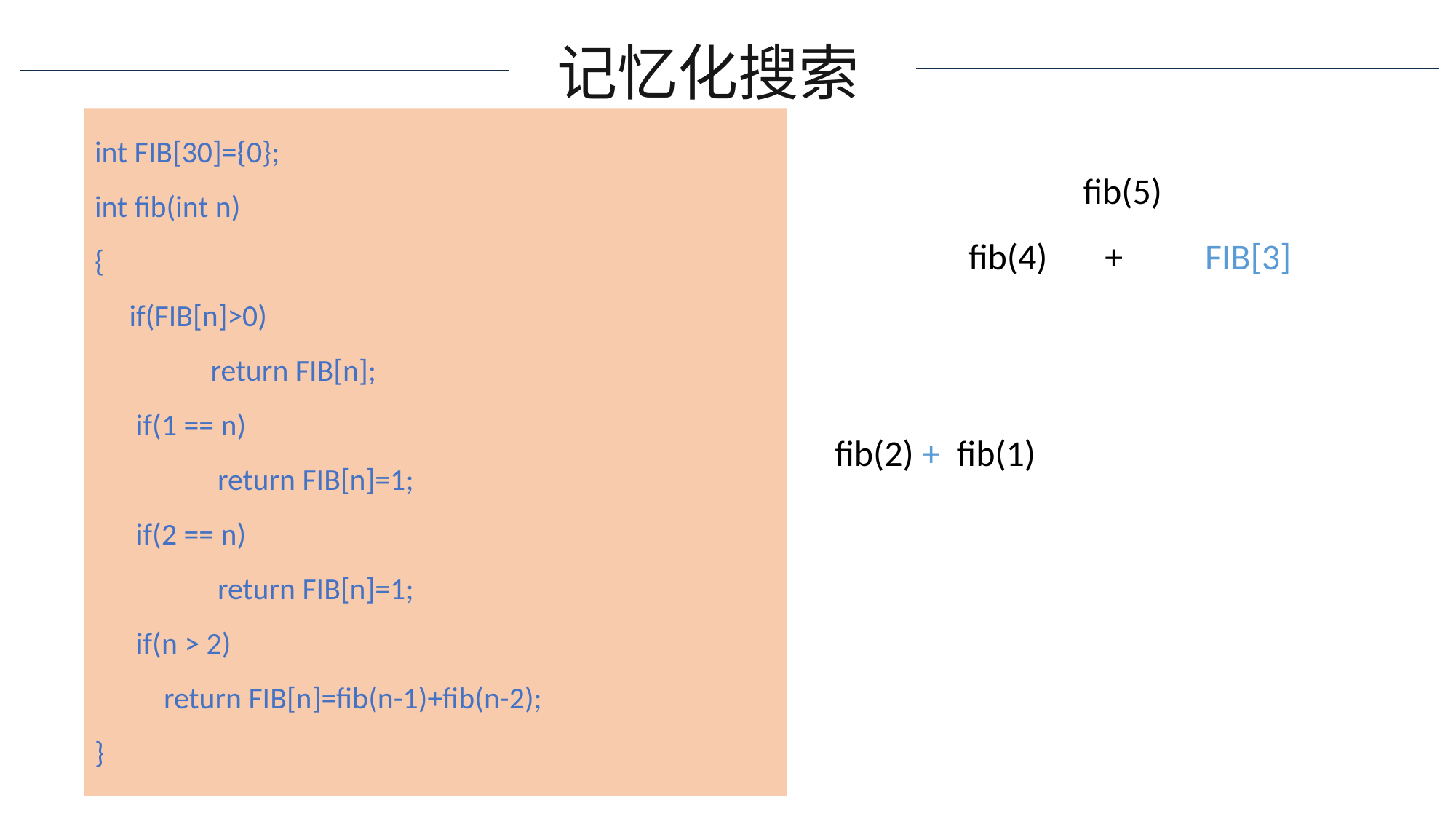

记忆化搜索
int FIB[30]={0};
int fib(int n)
{
     if(FIB[n]>0)
         	 return FIB[n];
      if(1 == n)
        	  return FIB[n]=1;
      if(2 == n)
          	  return FIB[n]=1;
      if(n > 2)
          return FIB[n]=fib(n-1)+fib(n-2);
}
                                                                                                          fib(5)
                                                                                            fib(4)       +          FIB[3]                                                                                                              						    fib(3)   +   FIB[2]                                                                                                      					         fib(2) +  fib(1)